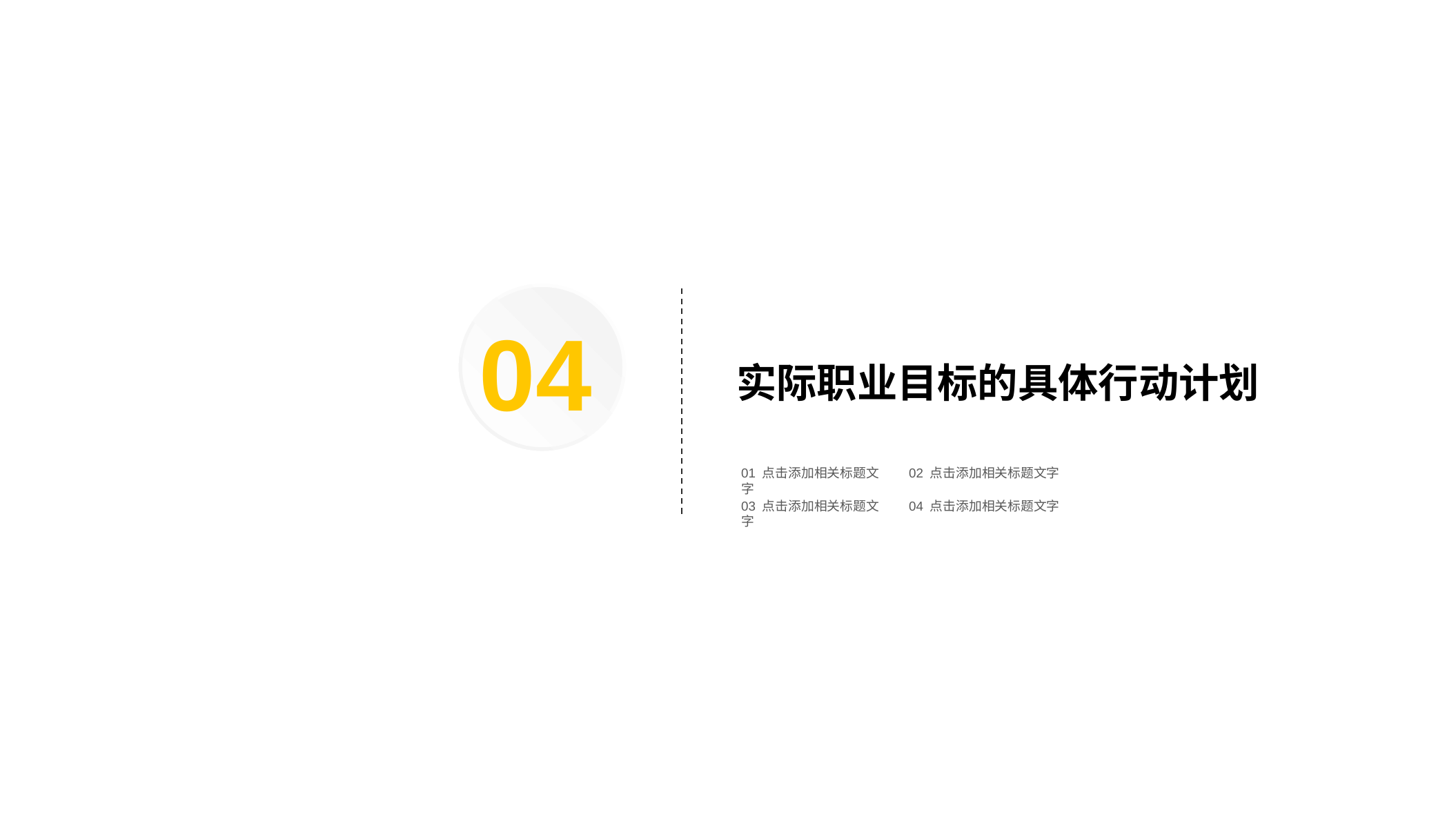

04

实际职业目标的具体行动计划

01 点击添加相关标题文字
02 点击添加相关标题文字
03 点击添加相关标题文字
04 点击添加相关标题文字